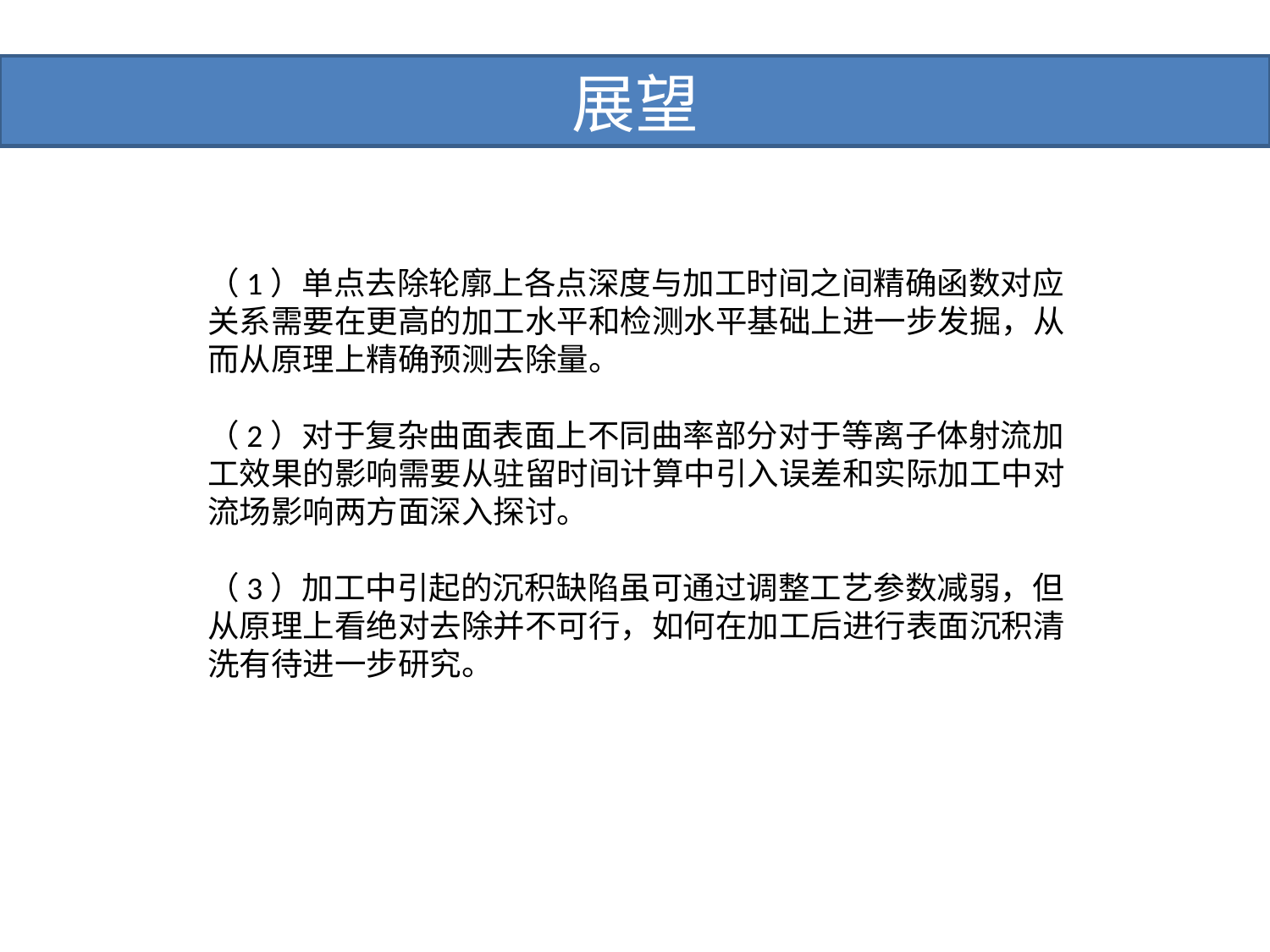

# 展望
（1）单点去除轮廓上各点深度与加工时间之间精确函数对应关系需要在更高的加工水平和检测水平基础上进一步发掘，从而从原理上精确预测去除量。

（2）对于复杂曲面表面上不同曲率部分对于等离子体射流加工效果的影响需要从驻留时间计算中引入误差和实际加工中对流场影响两方面深入探讨。

（3）加工中引起的沉积缺陷虽可通过调整工艺参数减弱，但从原理上看绝对去除并不可行，如何在加工后进行表面沉积清洗有待进一步研究。